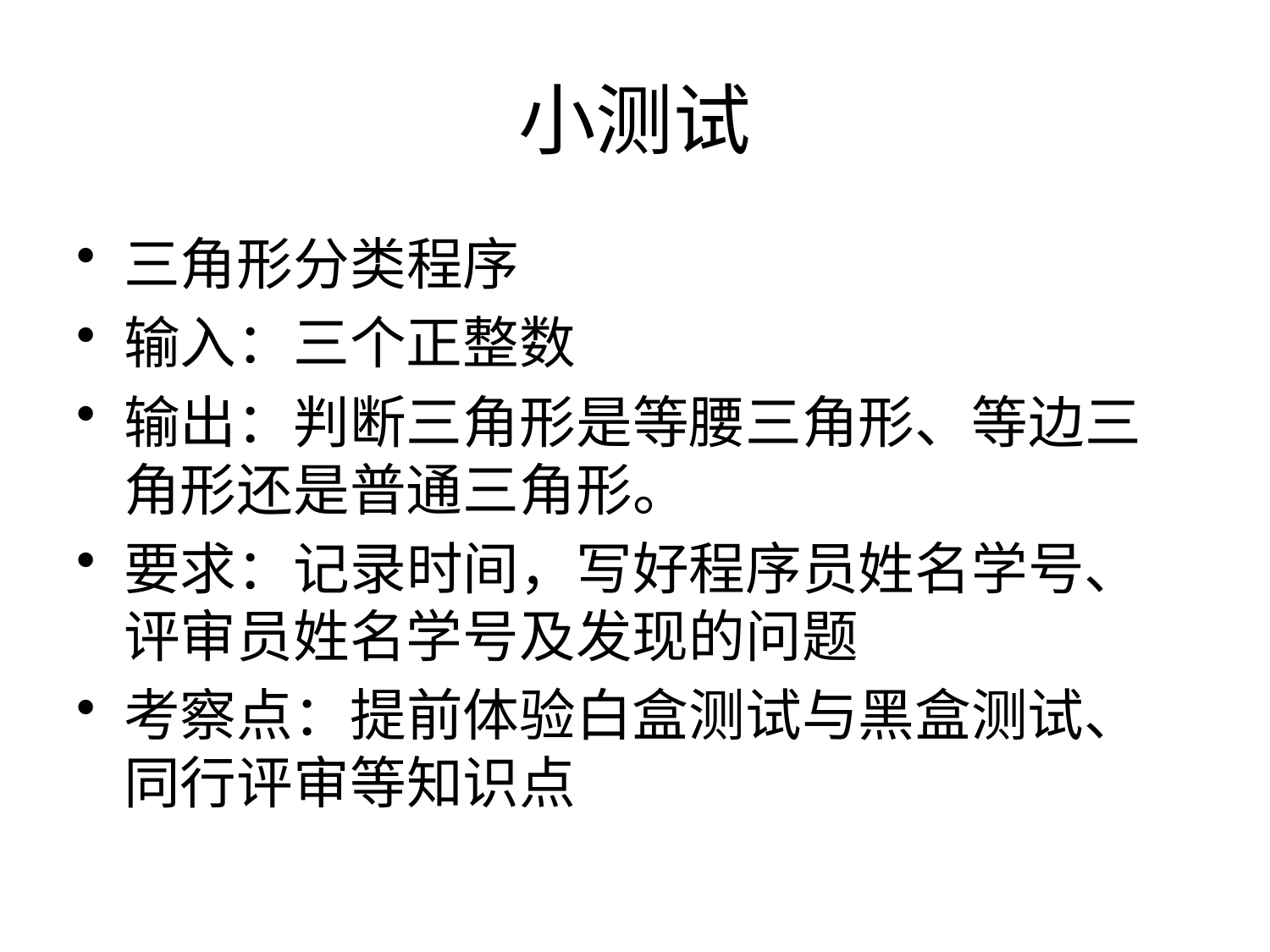

# 小测试
三角形分类程序
输入：三个正整数
输出：判断三角形是等腰三角形、等边三角形还是普通三角形。
要求：记录时间，写好程序员姓名学号、评审员姓名学号及发现的问题
考察点：提前体验白盒测试与黑盒测试、同行评审等知识点